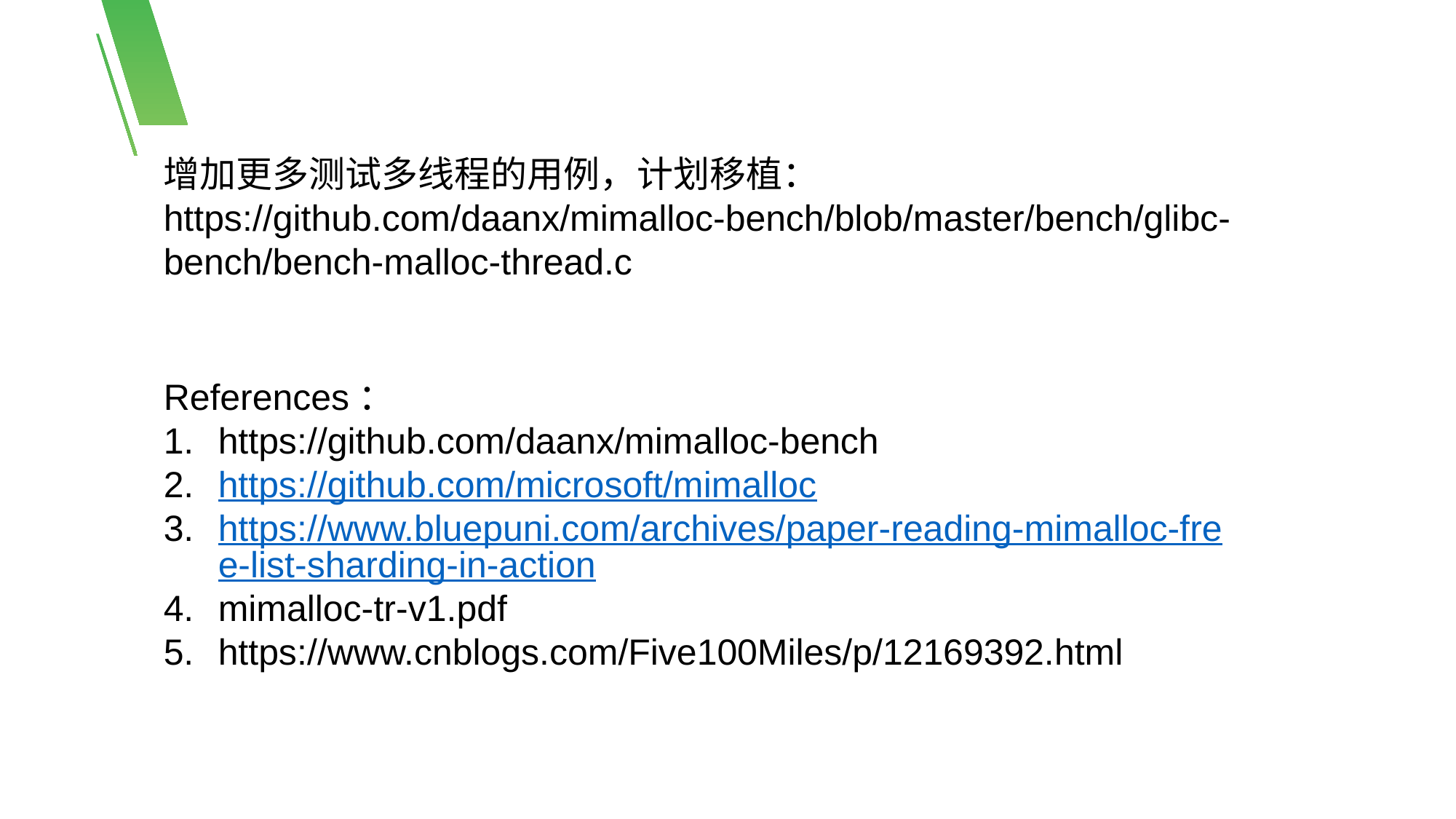

增加更多测试多线程的用例，计划移植：
https://github.com/daanx/mimalloc-bench/blob/master/bench/glibc-bench/bench-malloc-thread.c
References：
https://github.com/daanx/mimalloc-bench
https://github.com/microsoft/mimalloc
https://www.bluepuni.com/archives/paper-reading-mimalloc-free-list-sharding-in-action
mimalloc-tr-v1.pdf
https://www.cnblogs.com/Five100Miles/p/12169392.html